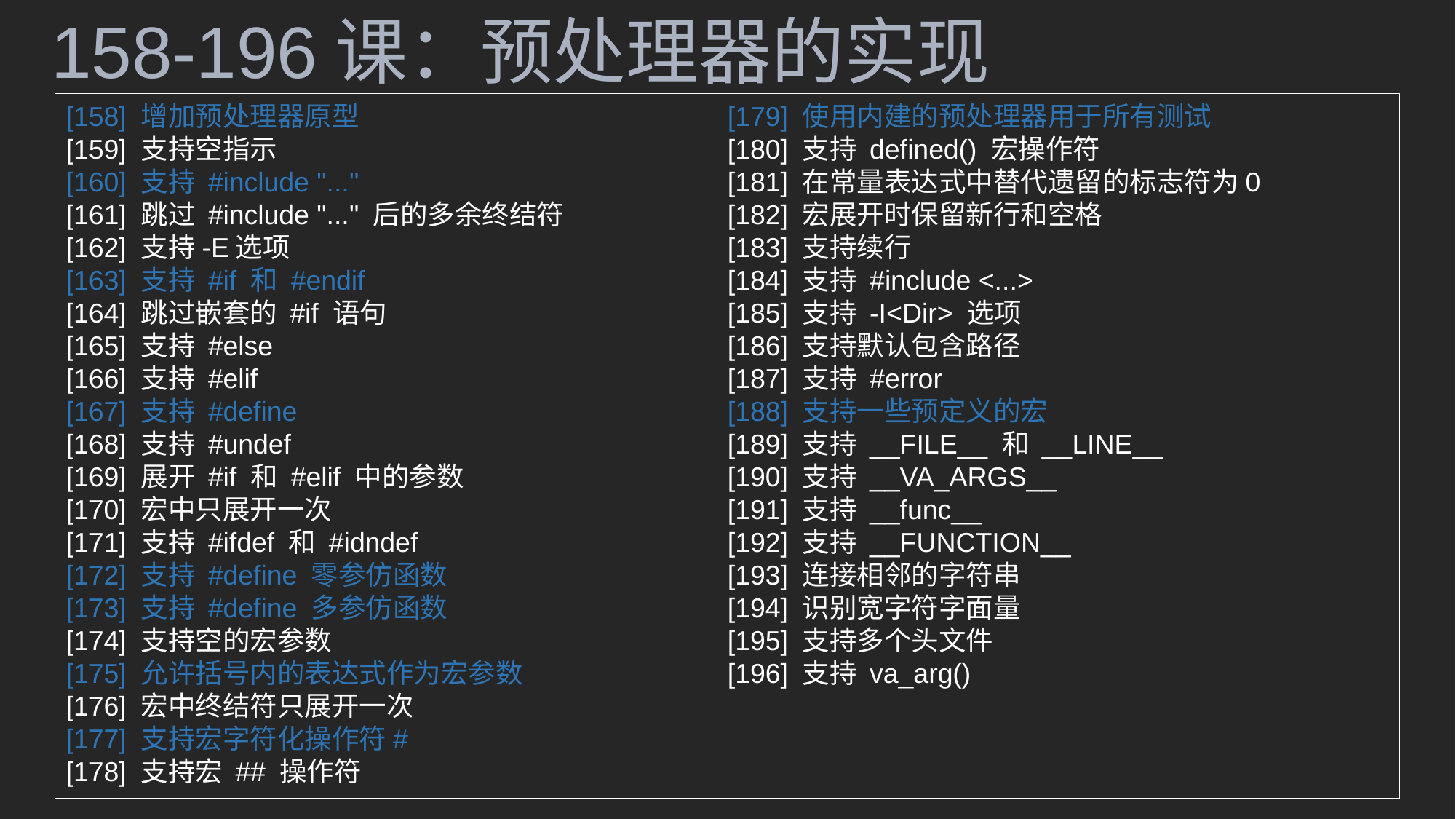

158-196课：预处理器的实现
[158] 增加预处理器原型
[159] 支持空指示
[160] 支持 #include "..."
[161] 跳过 #include "..." 后的多余终结符
[162] 支持-E选项
[163] 支持 #if 和 #endif
[164] 跳过嵌套的 #if 语句
[165] 支持 #else
[166] 支持 #elif
[167] 支持 #define
[168] 支持 #undef
[169] 展开 #if 和 #elif 中的参数
[170] 宏中只展开一次
[171] 支持 #ifdef 和 #idndef
[172] 支持 #define 零参仿函数
[173] 支持 #define 多参仿函数
[174] 支持空的宏参数
[175] 允许括号内的表达式作为宏参数
[176] 宏中终结符只展开一次
[177] 支持宏字符化操作符#
[178] 支持宏 ## 操作符
[179] 使用内建的预处理器用于所有测试
[180] 支持 defined() 宏操作符
[181] 在常量表达式中替代遗留的标志符为0
[182] 宏展开时保留新行和空格
[183] 支持续行
[184] 支持 #include <...>
[185] 支持 -I<Dir> 选项
[186] 支持默认包含路径
[187] 支持 #error
[188] 支持一些预定义的宏
[189] 支持 __FILE__ 和 __LINE__
[190] 支持 __VA_ARGS__
[191] 支持 __func__
[192] 支持 __FUNCTION__
[193] 连接相邻的字符串
[194] 识别宽字符字面量
[195] 支持多个头文件
[196] 支持 va_arg()